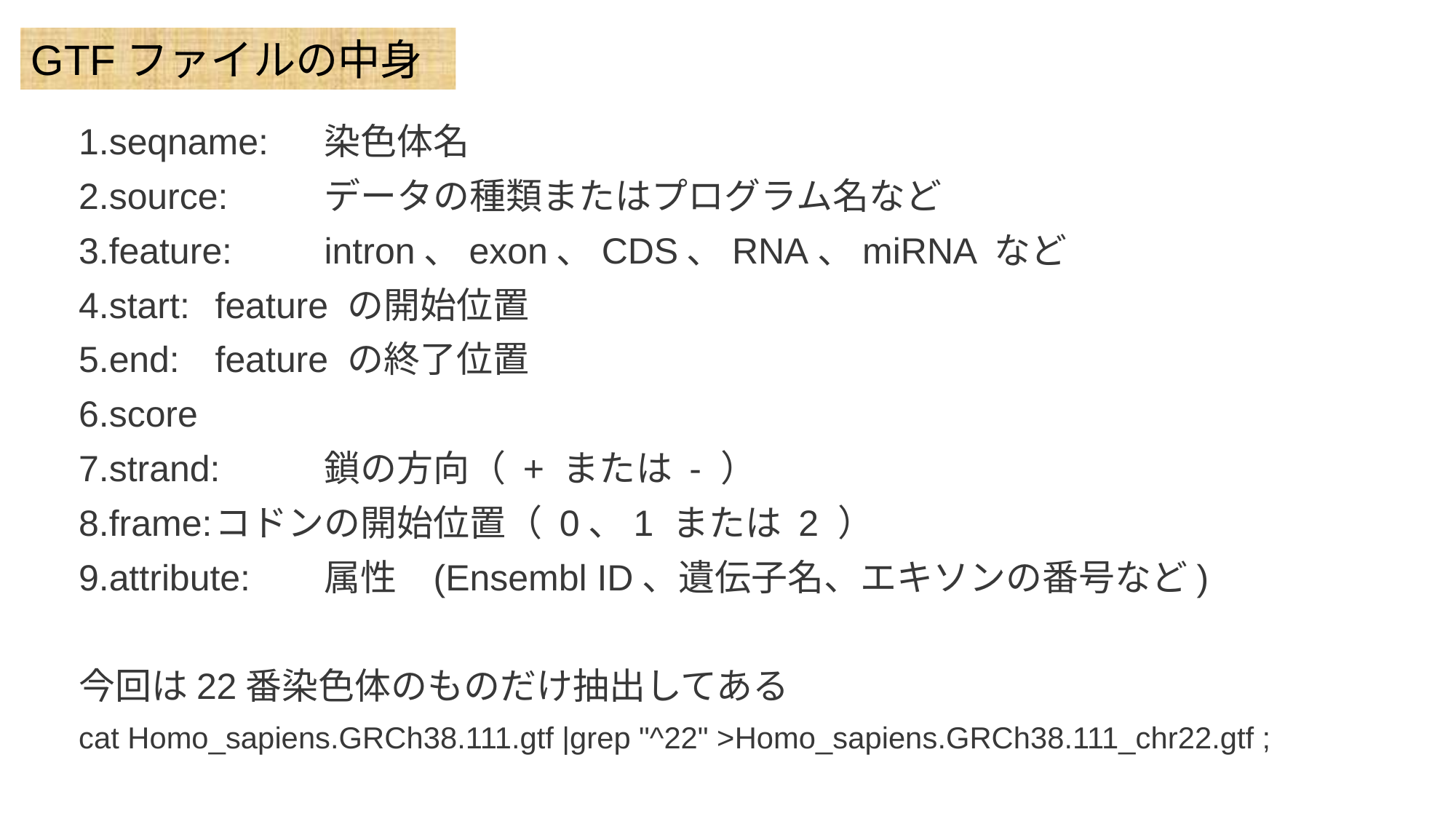

GTFファイルの中身
seqname:	染色体名
source:	データの種類またはプログラム名など
feature:	intron、exon、CDS、RNA、miRNA など
start:	feature の開始位置
end:	feature の終了位置
score
strand:	鎖の方向（ + または - ）
frame:	コドンの開始位置（ 0、1 または 2 ）
attribute:	属性	(Ensembl ID、遺伝子名、エキソンの番号など)

今回は22番染色体のものだけ抽出してある
cat Homo_sapiens.GRCh38.111.gtf |grep "^22" >Homo_sapiens.GRCh38.111_chr22.gtf ;